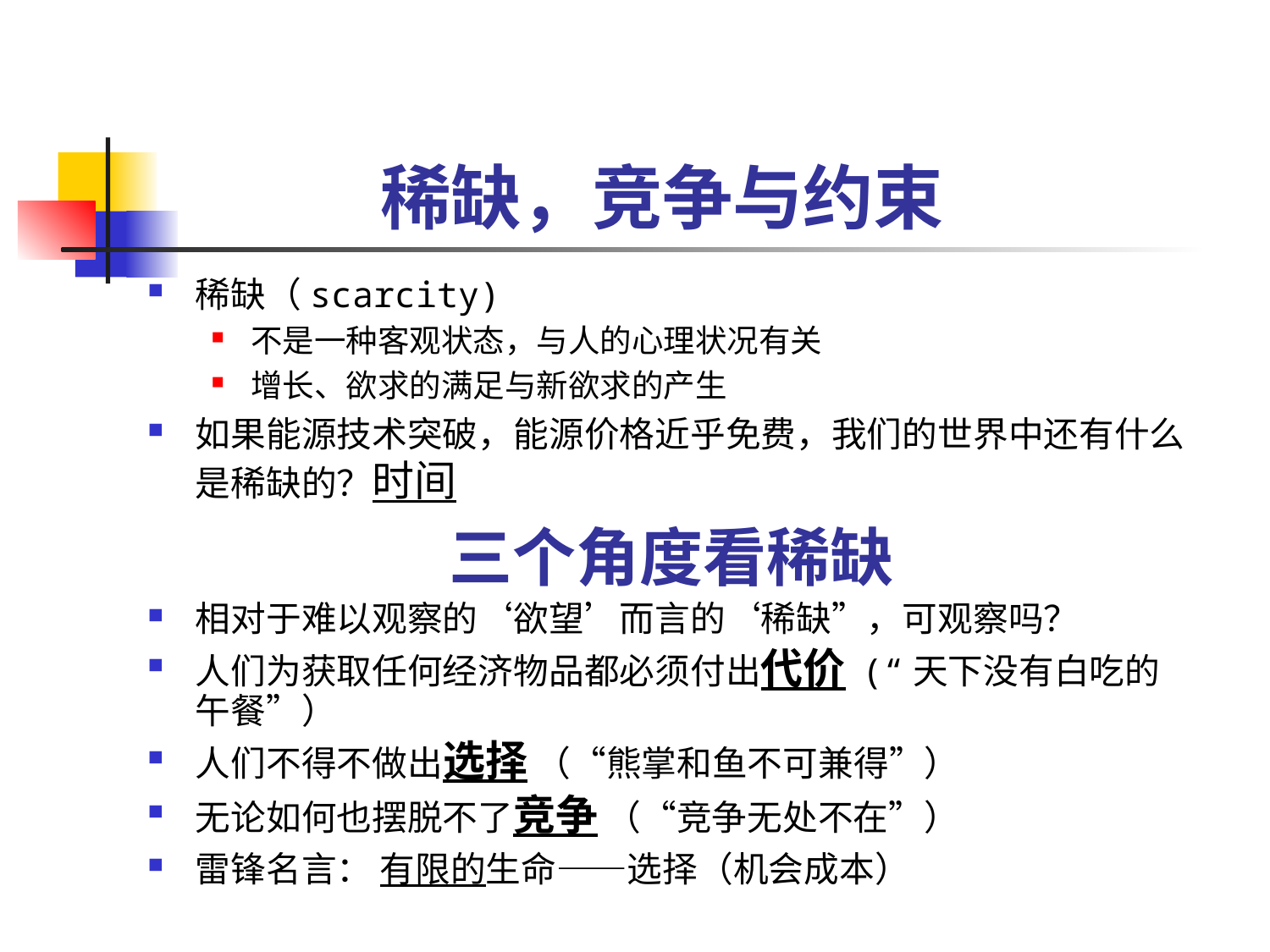

# 稀缺，竞争与约束
稀缺（scarcity)
不是一种客观状态，与人的心理状况有关
增长、欲求的满足与新欲求的产生
如果能源技术突破，能源价格近乎免费，我们的世界中还有什么是稀缺的？时间
三个角度看稀缺
相对于难以观察的‘欲望’而言的‘稀缺”，可观察吗？
人们为获取任何经济物品都必须付出代价 (“天下没有白吃的午餐”）
人们不得不做出选择 （“熊掌和鱼不可兼得”）
无论如何也摆脱不了竞争 （“竞争无处不在”）
雷锋名言： 有限的生命——选择（机会成本）